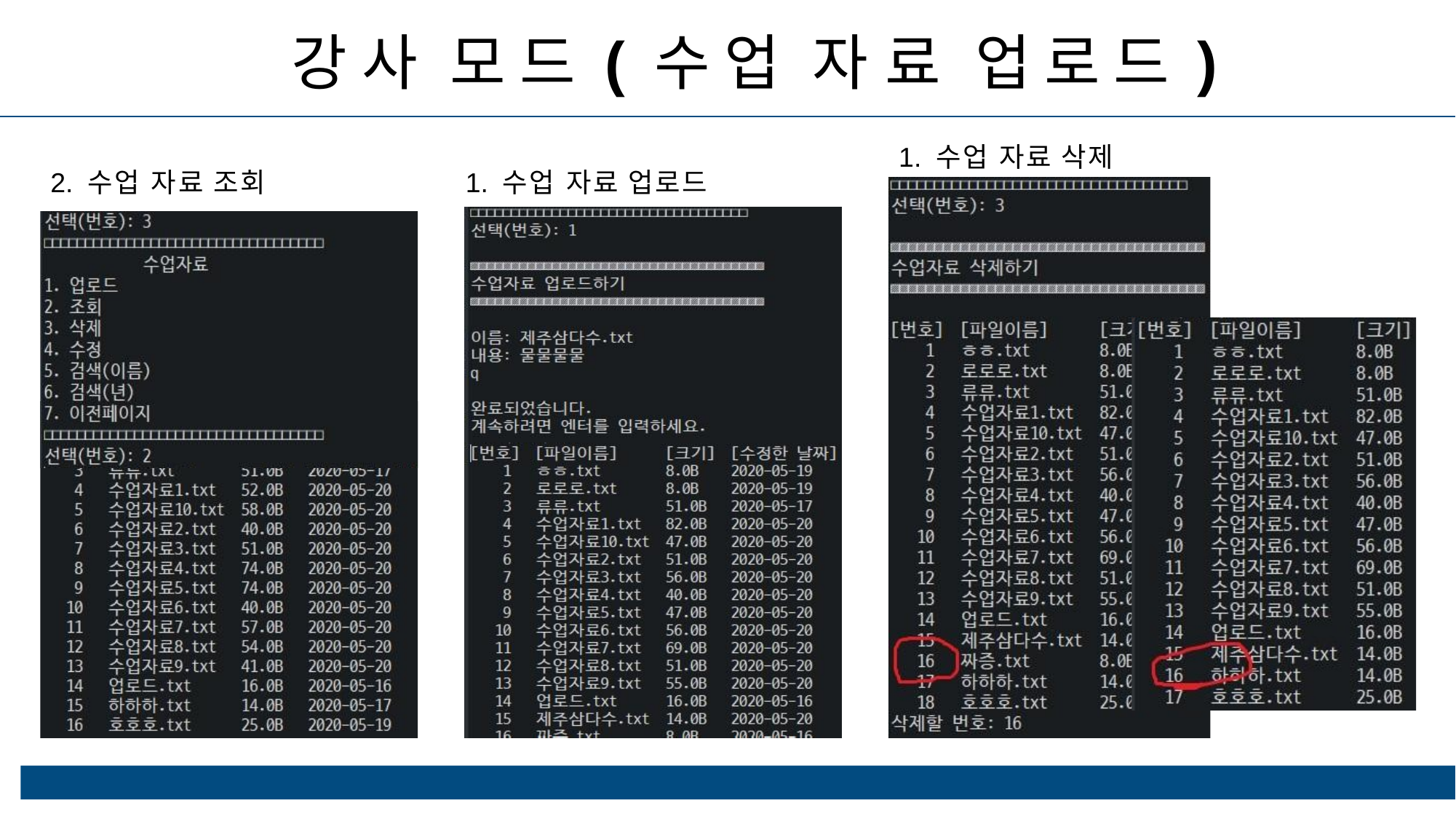

# 강사 모드(수업 자료 업로드)

1. 수업 자료 삭제
2. 수업 자료 조회
1. 수업 자료 업로드

ⓒSaebyeol Yu. Saebyeol’s PowerPoint